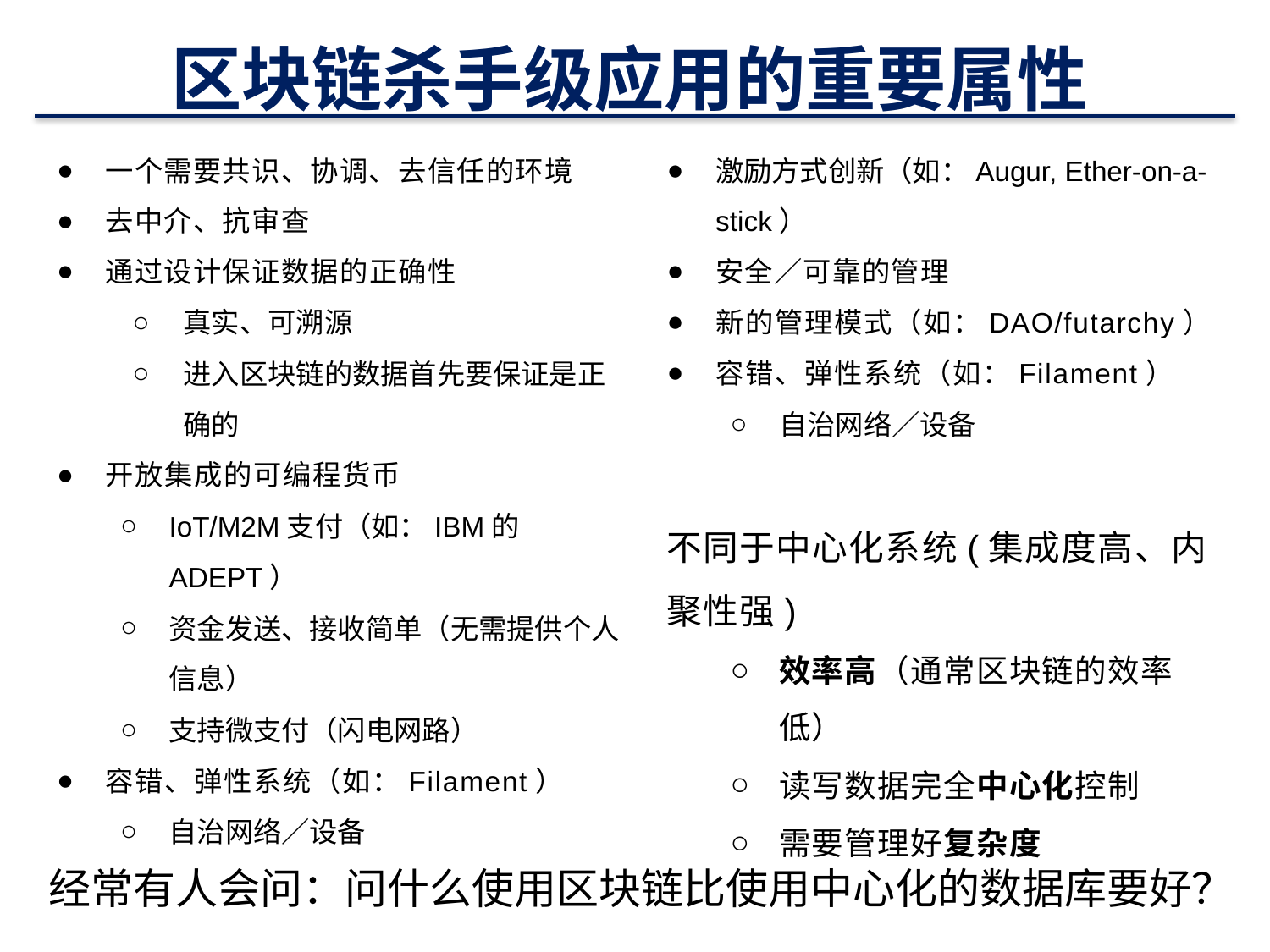

# 区块链杀手级应用的重要属性
49
52
一个需要共识、协调、去信任的环境
去中介、抗审查
通过设计保证数据的正确性
真实、可溯源
进入区块链的数据首先要保证是正确的
开放集成的可编程货币
IoT/M2M支付（如：IBM的ADEPT）
资金发送、接收简单（无需提供个人信息）
支持微支付（闪电网路）
容错、弹性系统（如：Filament）
自治网络／设备
激励方式创新（如：Augur, Ether-on-a-stick）
安全／可靠的管理
新的管理模式（如：DAO/futarchy）
容错、弹性系统（如：Filament）
自治网络／设备

不同于中心化系统(集成度高、内聚性强)
效率高（通常区块链的效率低）
读写数据完全中心化控制
需要管理好复杂度
经常有人会问：问什么使用区块链比使用中心化的数据库要好？